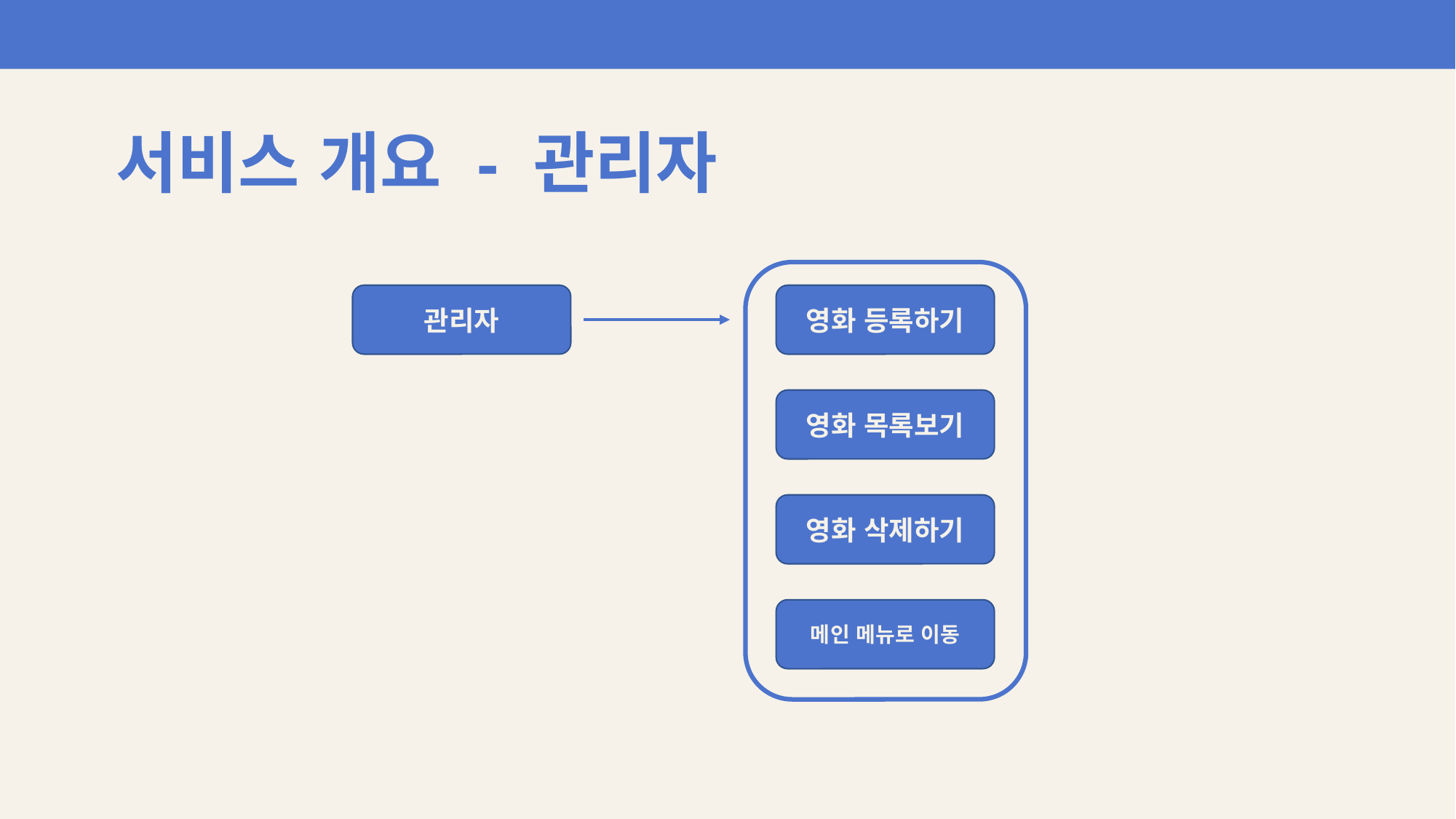

서비스 개요 - 관리자

관리자
영화 등록하기
영화 목록보기
영화 삭제하기
메인 메뉴로 이동